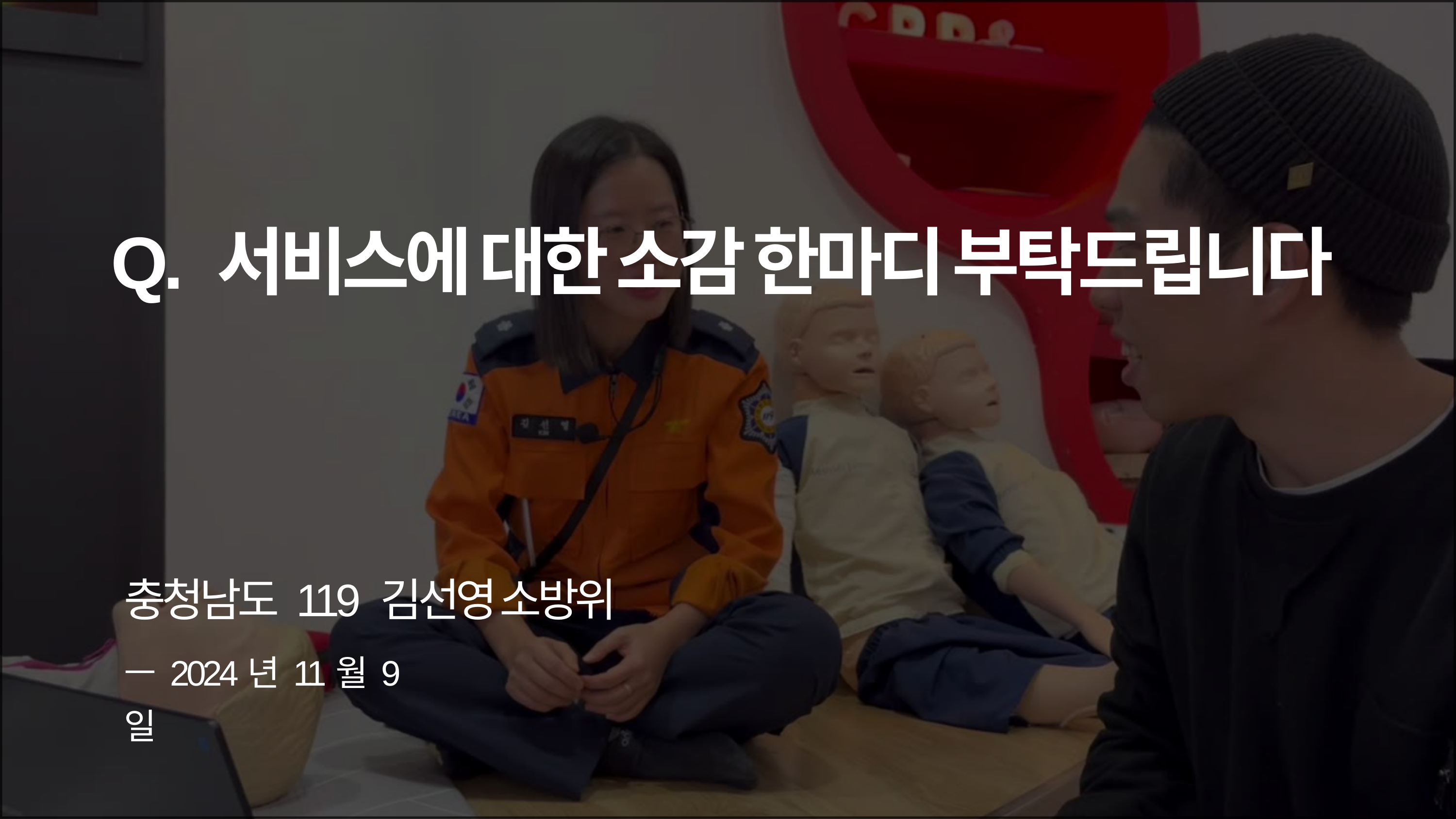

충청남도 119 김선영 소방위
ㅡ 2024년 11월 9일
Q. 서비스에 대한 소감 한마디 부탁드립니다